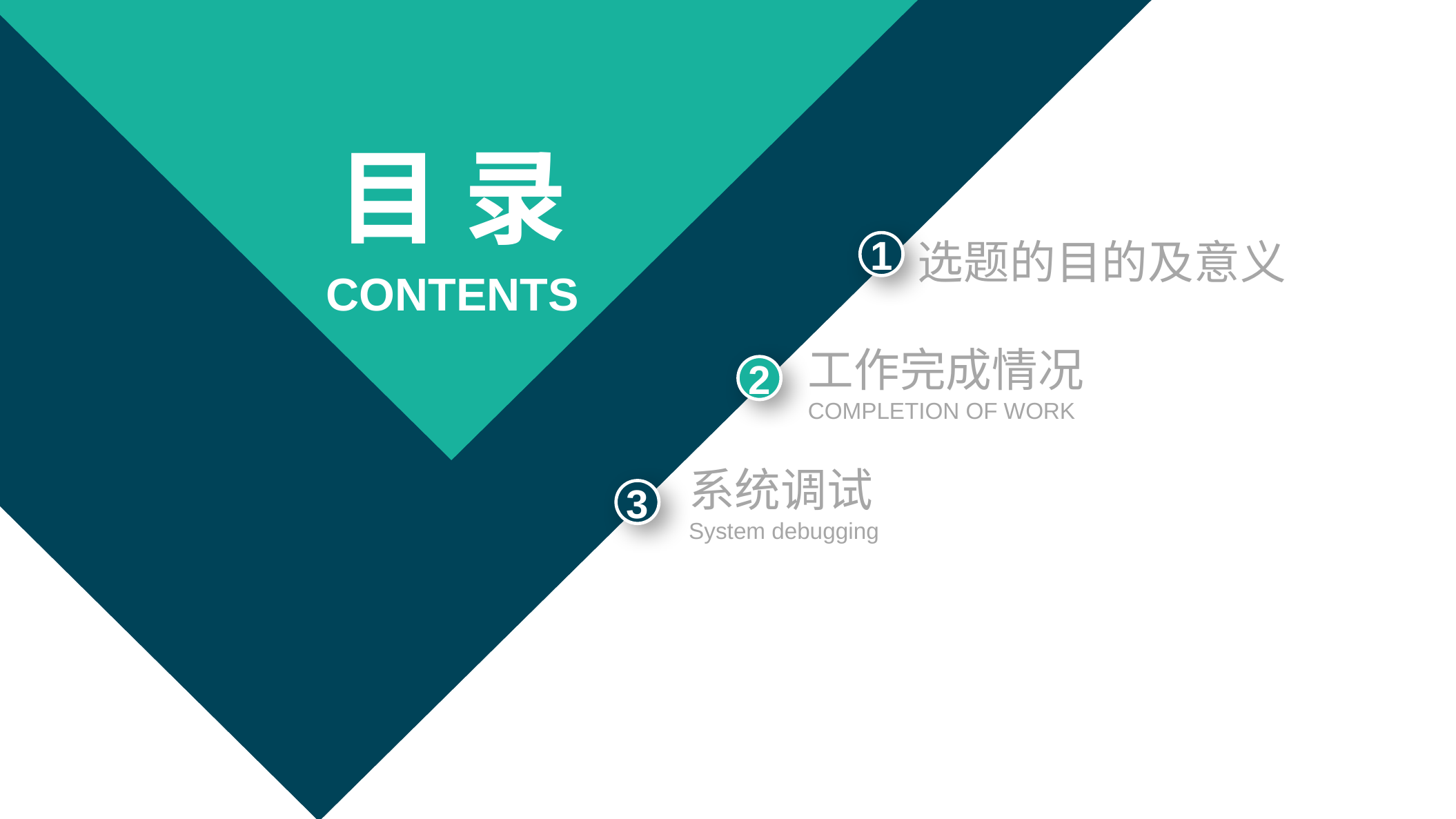

目 录
选题的目的及意义

1
CONTENTS
工作完成情况
COMPLETION OF WORK
2
系统调试
System debugging
3